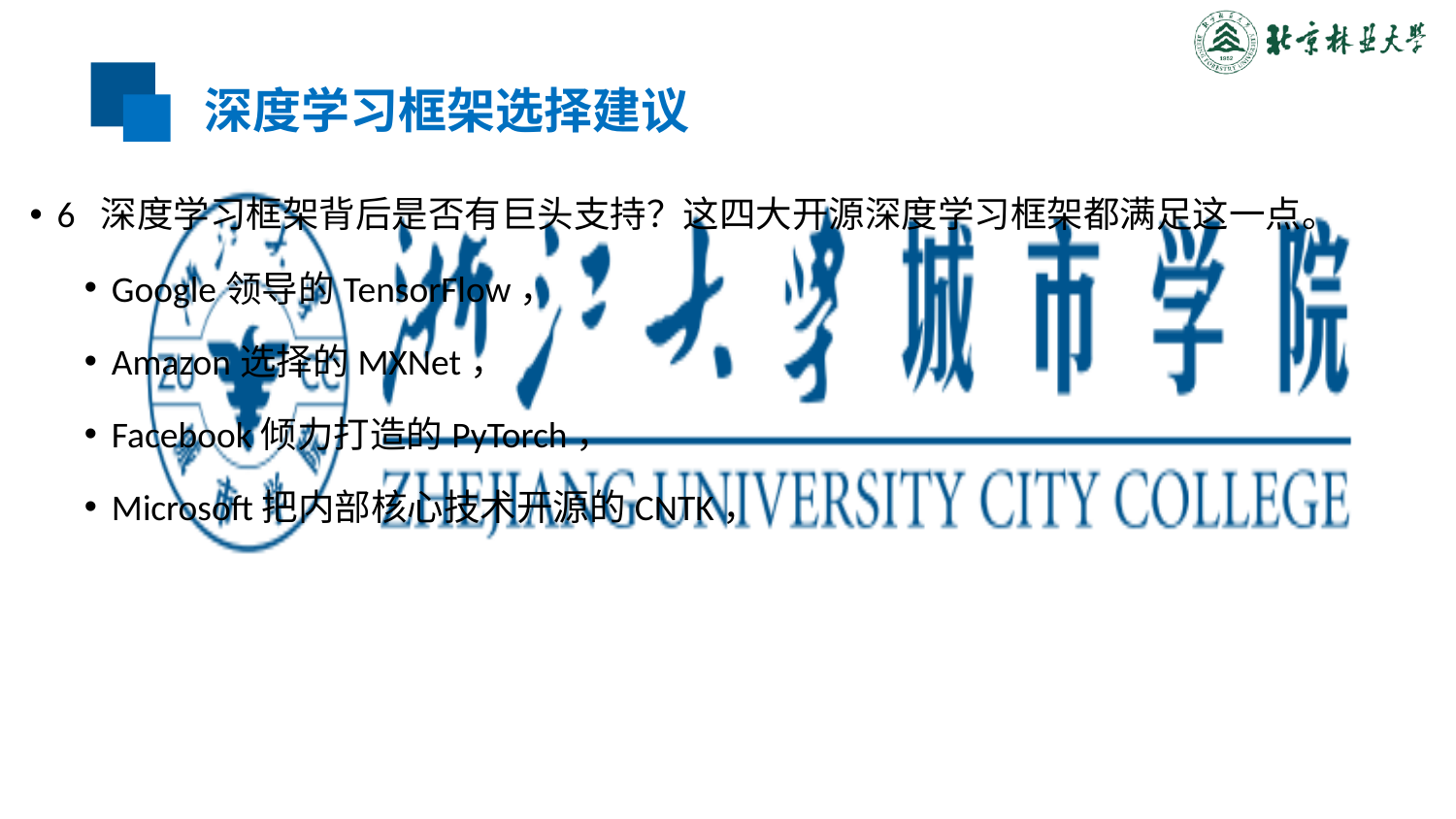

# 深度学习框架选择建议

6  深度学习框架背后是否有巨头支持？这四大开源深度学习框架都满足这一点。
Google领导的TensorFlow，
Amazon选择的MXNet，
Facebook倾力打造的PyTorch，
Microsoft把内部核心技术开源的CNTK，